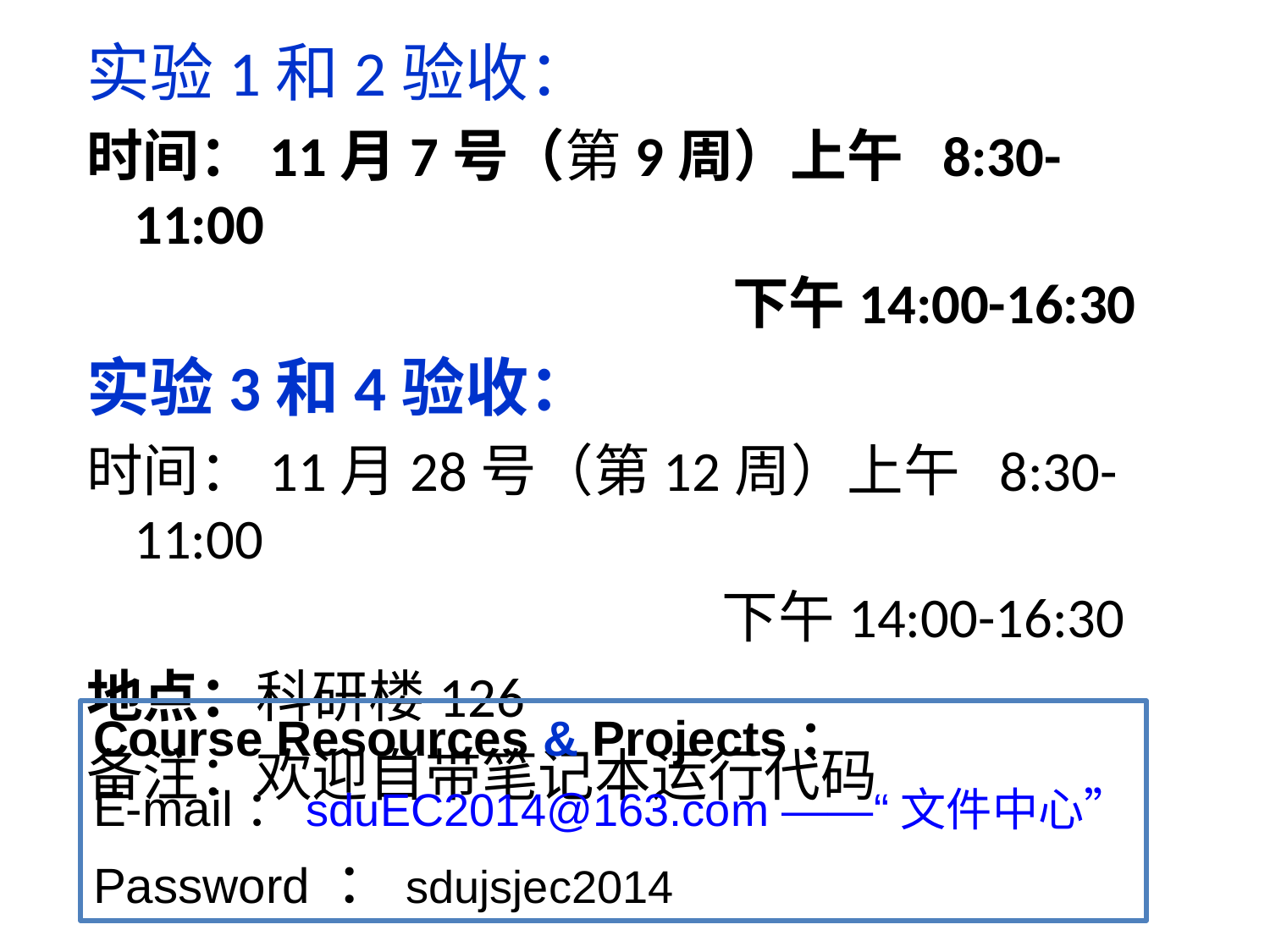

实验1和2验收：
时间：11月7号（第9周）上午  8:30-11:00
                                                 下午14:00-16:30
实验3和4验收：
时间：11月28号（第12周）上午  8:30-11:00
                                                 下午14:00-16:30
地点：科研楼126
备注：欢迎自带笔记本运行代码
Course Resources & Projects：
E-mail：sduEC2014@163.com ——“文件中心”
Password ：sdujsjec2014